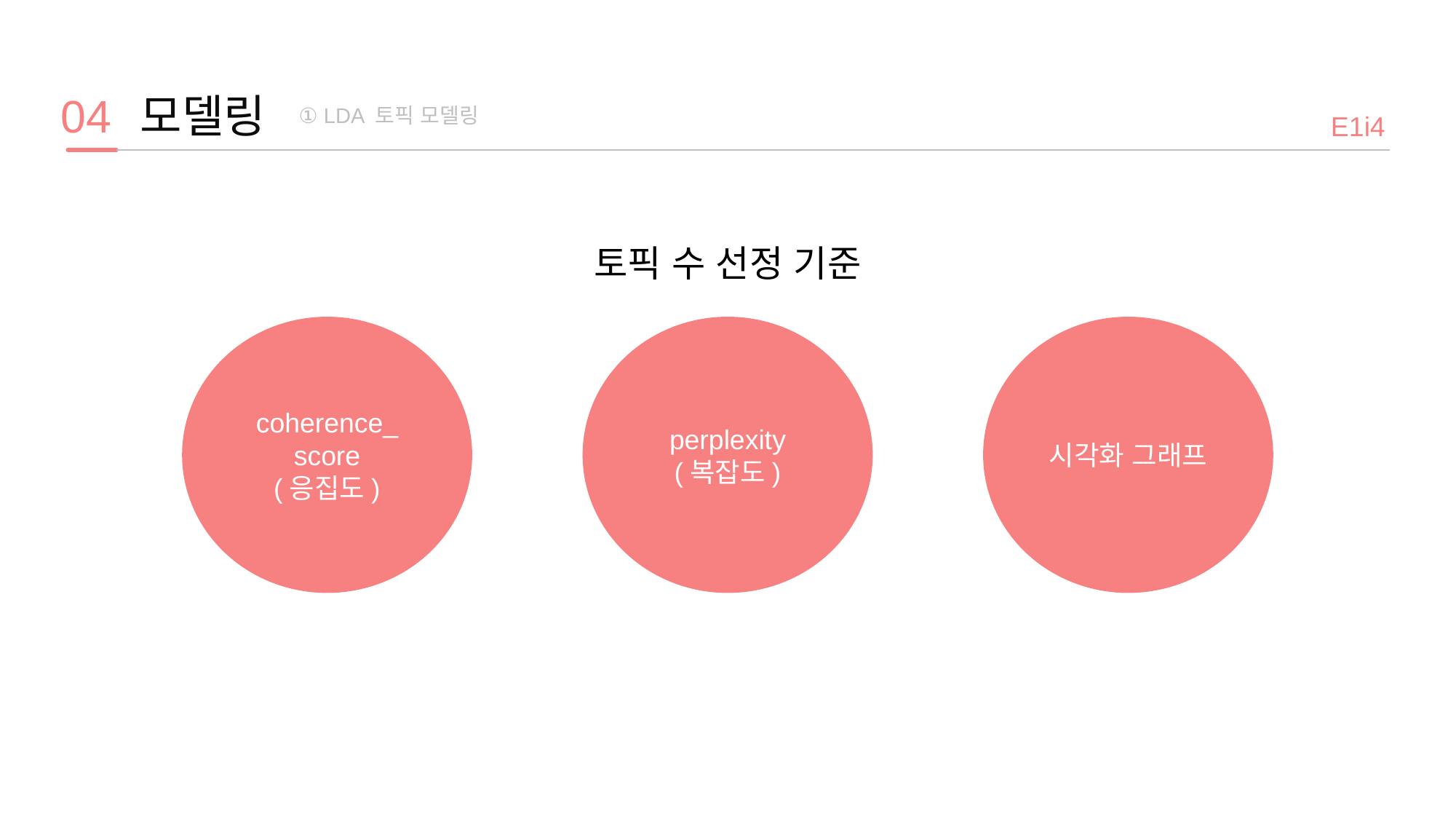

04
모델링
① LDA 토픽 모델링
E1i4
토픽 수 선정 기준
coherence_
score
(응집도)
perplexity
(복잡도)
시각화 그래프